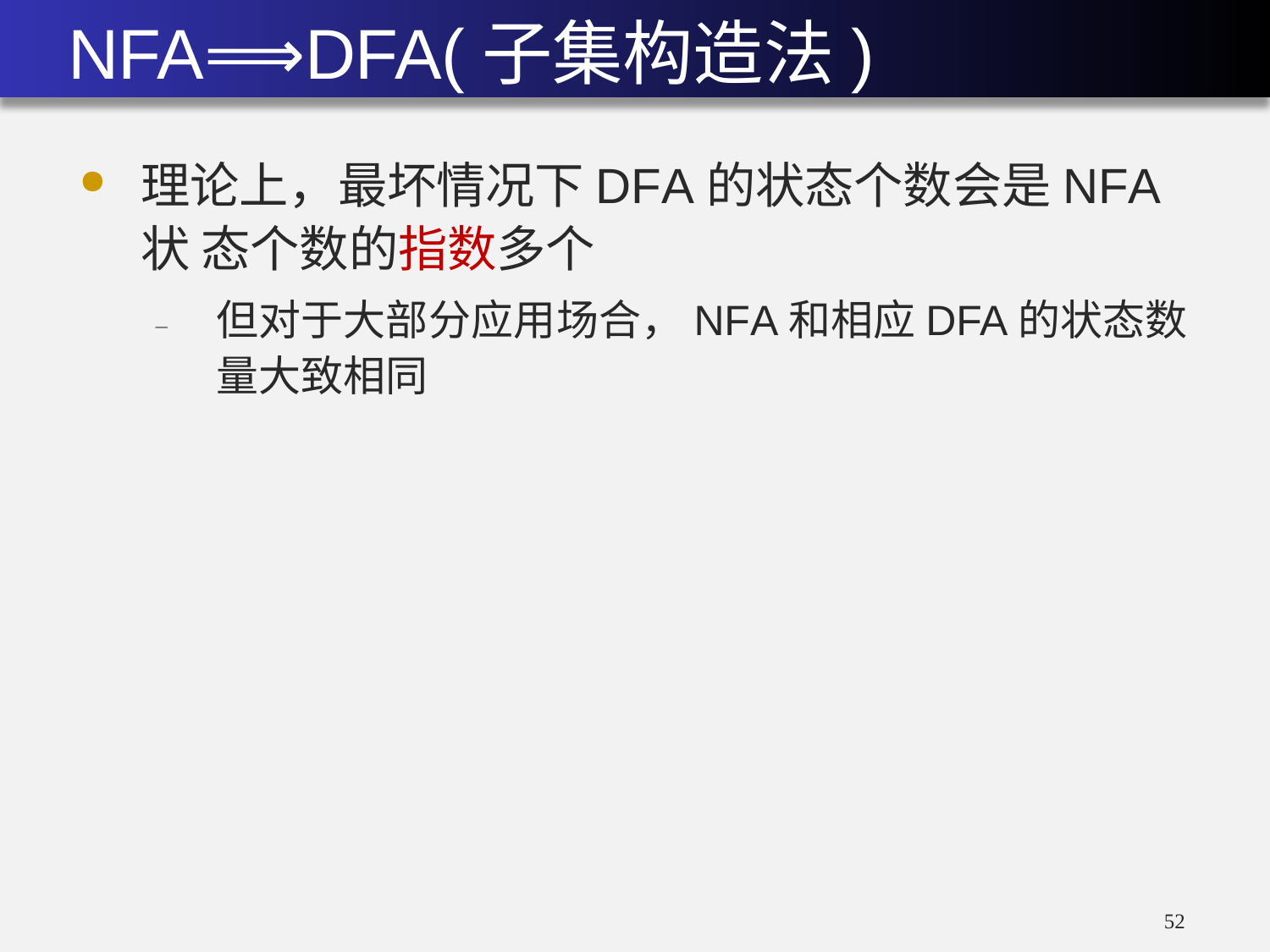

# NFA⟹DFA(子集构造法)
理论上，最坏情况下DFA的状态个数会是NFA状 态个数的指数多个
–	但对于大部分应用场合，NFA和相应DFA的状态数量大致相同
52